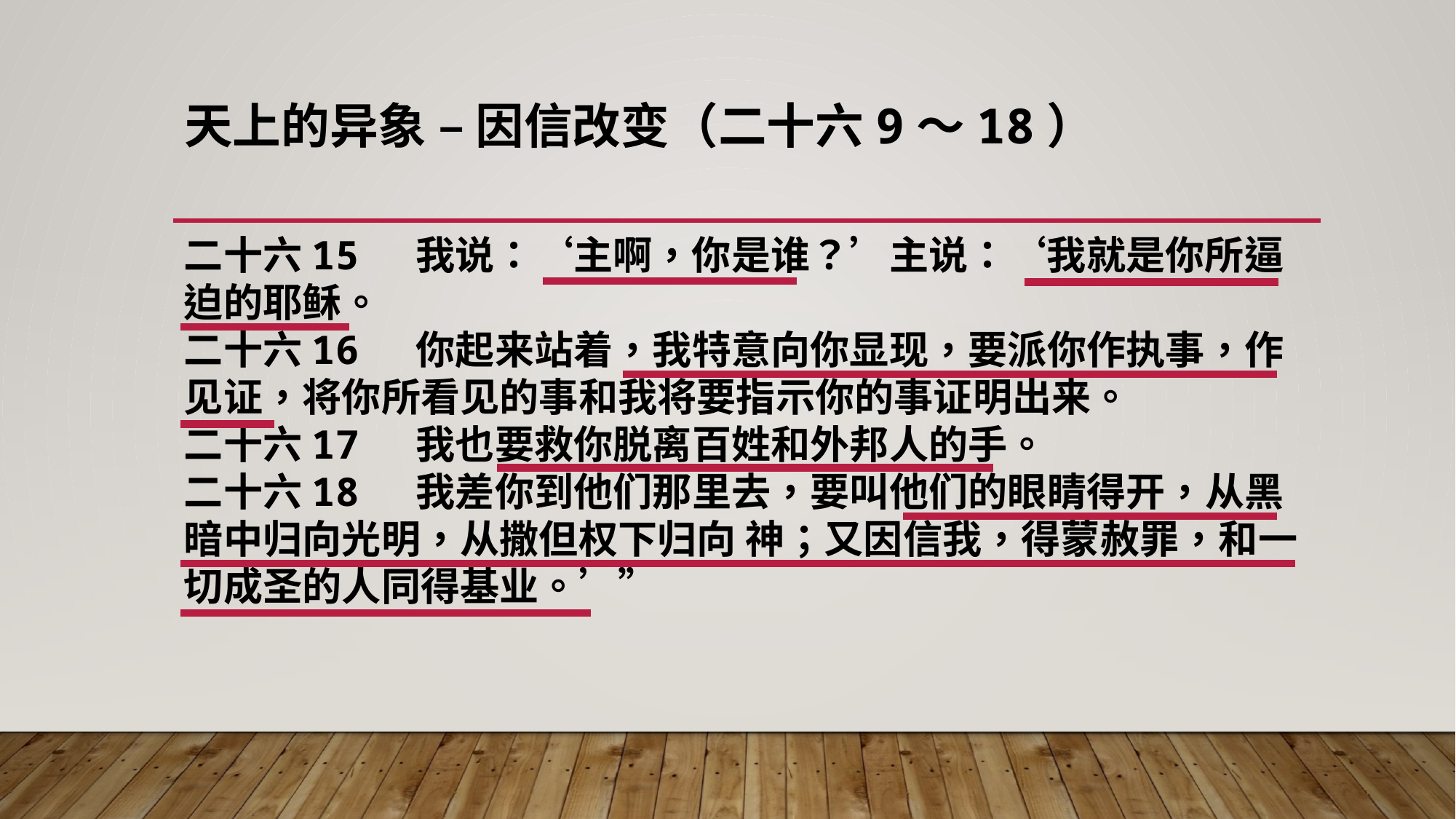

# 天上的异象 – 因信改变（二十六9～18）
二十六15  我说：‘主啊，你是谁？’主说：‘我就是你所逼迫的耶稣。
二十六16  你起来站着，我特意向你显现，要派你作执事，作见证，将你所看见的事和我将要指示你的事证明出来。
二十六17  我也要救你脱离百姓和外邦人的手。
二十六18  我差你到他们那里去，要叫他们的眼睛得开，从黑暗中归向光明，从撒但权下归向 神；又因信我，得蒙赦罪，和一切成圣的人同得基业。’”